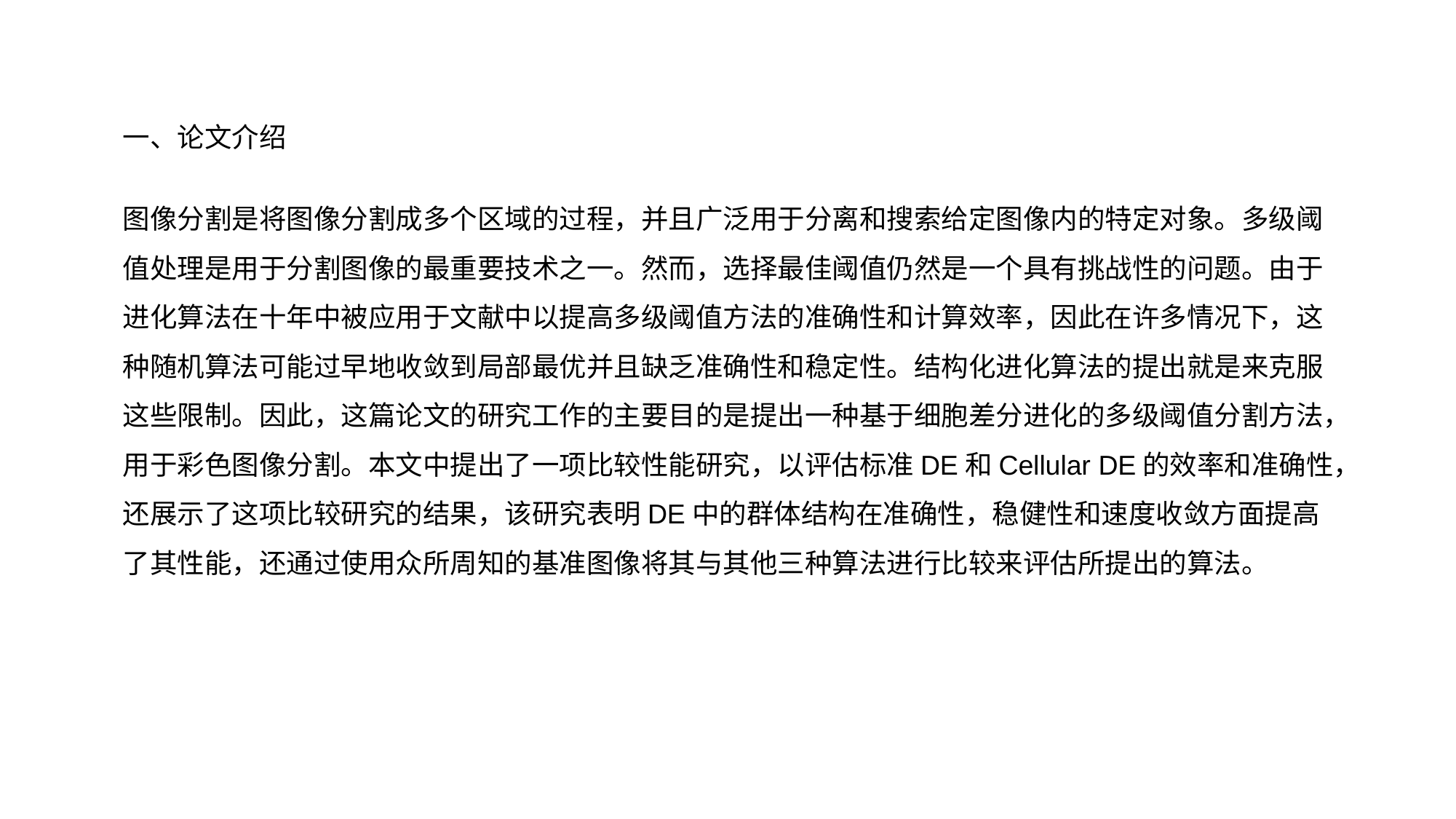

一、论文介绍

图像分割是将图像分割成多个区域的过程，并且广泛用于分离和搜索给定图像内的特定对象。多级阈值处理是用于分割图像的最重要技术之一。然而，选择最佳阈值仍然是一个具有挑战性的问题。由于进化算法在十年中被应用于文献中以提高多级阈值方法的准确性和计算效率，因此在许多情况下，这种随机算法可能过早地收敛到局部最优并且缺乏准确性和稳定性。结构化进化算法的提出就是来克服这些限制。因此，这篇论文的研究工作的主要目的是提出一种基于细胞差分进化的多级阈值分割方法，用于彩色图像分割。本文中提出了一项比较性能研究，以评估标准DE和Cellular DE的效率和准确性，还展示了这项比较研究的结果，该研究表明DE中的群体结构在准确性，稳健性和速度收敛方面提高了其性能，还通过使用众所周知的基准图像将其与其他三种算法进行比较来评估所提出的算法。